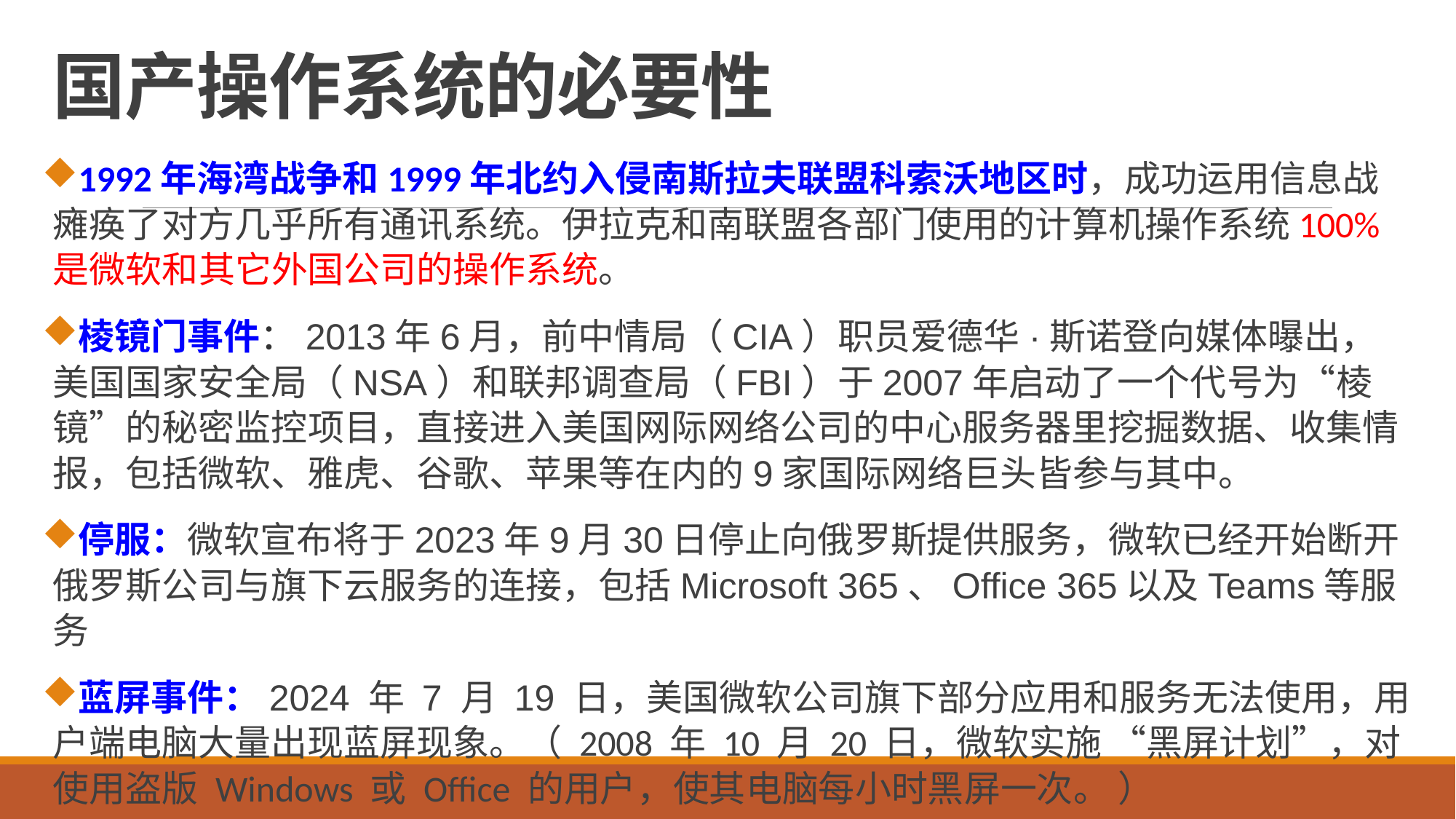

# 国产操作系统的必要性
1992年海湾战争和1999年北约入侵南斯拉夫联盟科索沃地区时，成功运用信息战瘫痪了对方几乎所有通讯系统。伊拉克和南联盟各部门使用的计算机操作系统100%是微软和其它外国公司的操作系统。
棱镜门事件：2013年6月，前中情局（CIA）职员爱德华·斯诺登向媒体曝出，美国国家安全局（NSA）和联邦调查局（FBI）于2007年启动了一个代号为“棱镜”的秘密监控项目，直接进入美国网际网络公司的中心服务器里挖掘数据、收集情报，包括微软、雅虎、谷歌、苹果等在内的9家国际网络巨头皆参与其中。
停服：微软宣布将于2023年9月30日停止向俄罗斯提供服务，微软已经开始断开俄罗斯公司与旗下云服务的连接，包括Microsoft 365、Office 365以及Teams等服务
蓝屏事件：2024 年 7 月 19 日，美国微软公司旗下部分应用和服务无法使用，用户端电脑大量出现蓝屏现象。（ 2008 年 10 月 20 日，微软实施 “黑屏计划”，对使用盗版 Windows 或 Office 的用户，使其电脑每小时黑屏一次。 ）